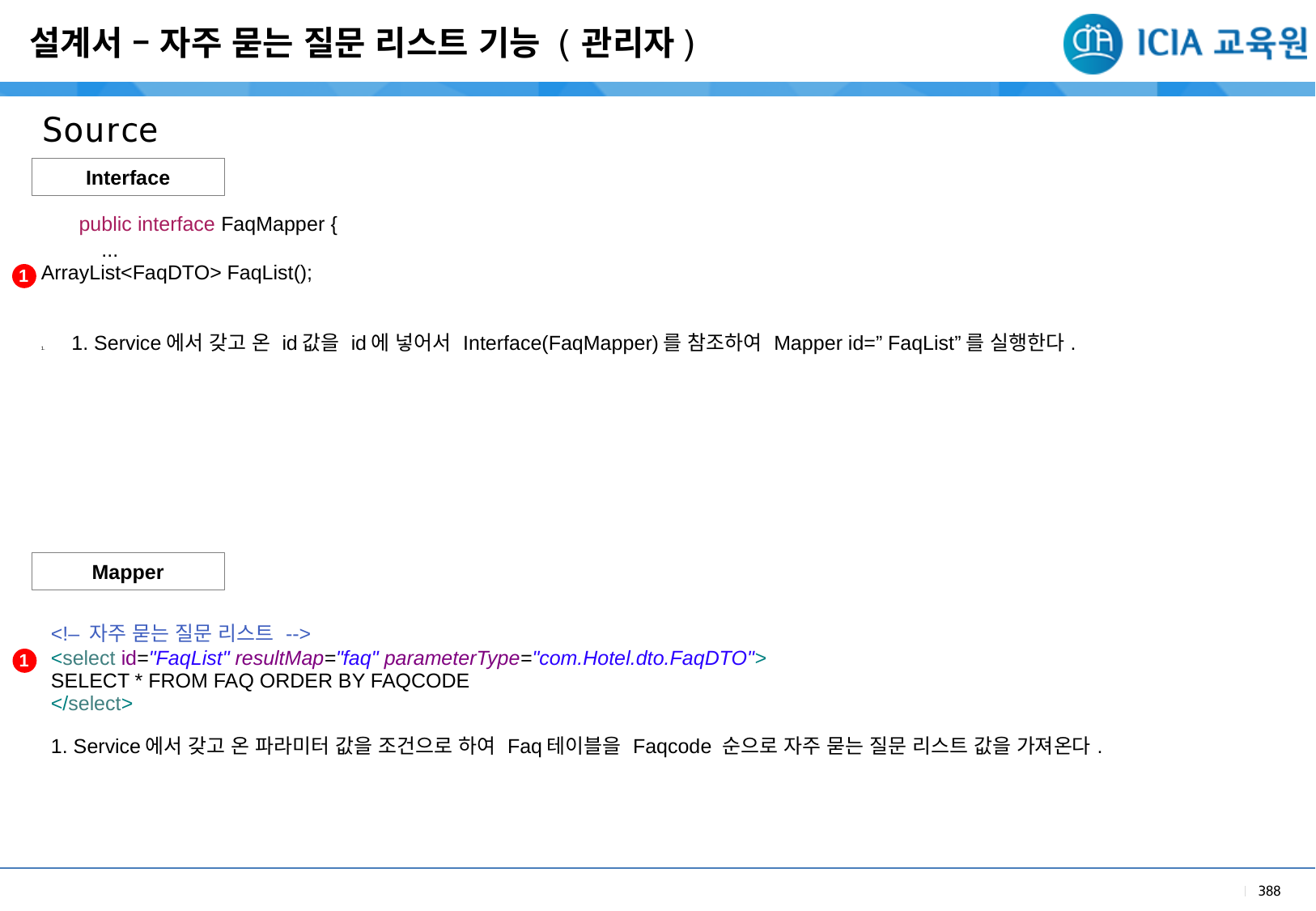

설계서 – 자주 묻는 질문 리스트 기능 (관리자)
Source
Interface
| public interface FaqMapper { ... ArrayList<FaqDTO> FaqList(); |
| --- |
| 1. Service에서 갖고 온 id값을 id에 넣어서 Interface(FaqMapper)를 참조하여 Mapper id=” FaqList”를 실행한다. |
1

Mapper
| <!– 자주 묻는 질문 리스트 --> <select id="FaqList" resultMap="faq" parameterType="com.Hotel.dto.FaqDTO"> SELECT \* FROM FAQ ORDER BY FAQCODE </select> |
| --- |
| 1. Service에서 갖고 온 파라미터 값을 조건으로 하여 Faq테이블을 Faqcode 순으로 자주 묻는 질문 리스트 값을 가져온다. |
1